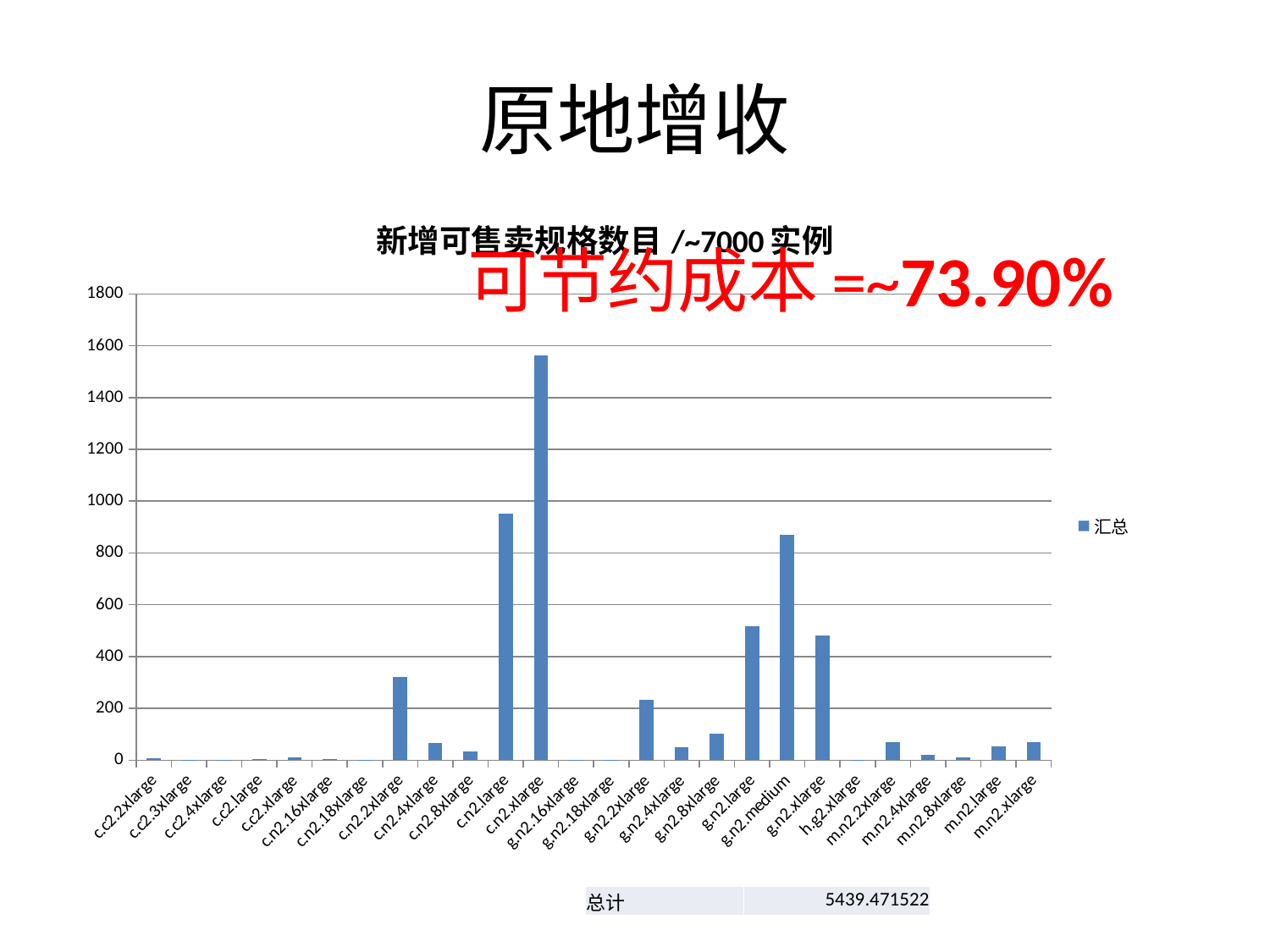

# 原地增收

### Chart: 新增可售卖规格数目/~7000实例

| Category | 汇总 |
|---|---|
| c.c2.2xlarge | 8.961152 |
| c.c2.3xlarge | 0.895305 |
| c.c2.4xlarge | 0.987 |
| c.c2.large | 5.474397 |
| c.c2.xlarge | 9.09426 |
| c.n2.16xlarge | 2.961 |
| c.n2.18xlarge | 1.737476 |
| c.n2.2xlarge | 321.0727379999997 |
| c.n2.4xlarge | 64.78574100000002 |
| c.n2.8xlarge | 32.61064599999999 |
| c.n2.large | 951.2791000000025 |
| c.n2.xlarge | 1562.1545950000036 |
| g.n2.16xlarge | 0.987 |
| g.n2.18xlarge | 0.987 |
| g.n2.2xlarge | 232.62712999999982 |
| g.n2.4xlarge | 49.85479999999999 |
| g.n2.8xlarge | 101.89325699999995 |
| g.n2.large | 515.500843 |
| g.n2.medium | 869.496868 |
| g.n2.xlarge | 480.1011249999995 |
| h.g2.xlarge | 1.6813699999999998 |
| m.n2.2xlarge | 67.95436900000001 |
| m.n2.4xlarge | 21.695102000000002 |
| m.n2.8xlarge | 10.638981999999999 |
| m.n2.large | 53.41609100000001 |
| m.n2.xlarge | 70.62417500000002 |
| 总计 | 5439.471522 |
| --- | --- |